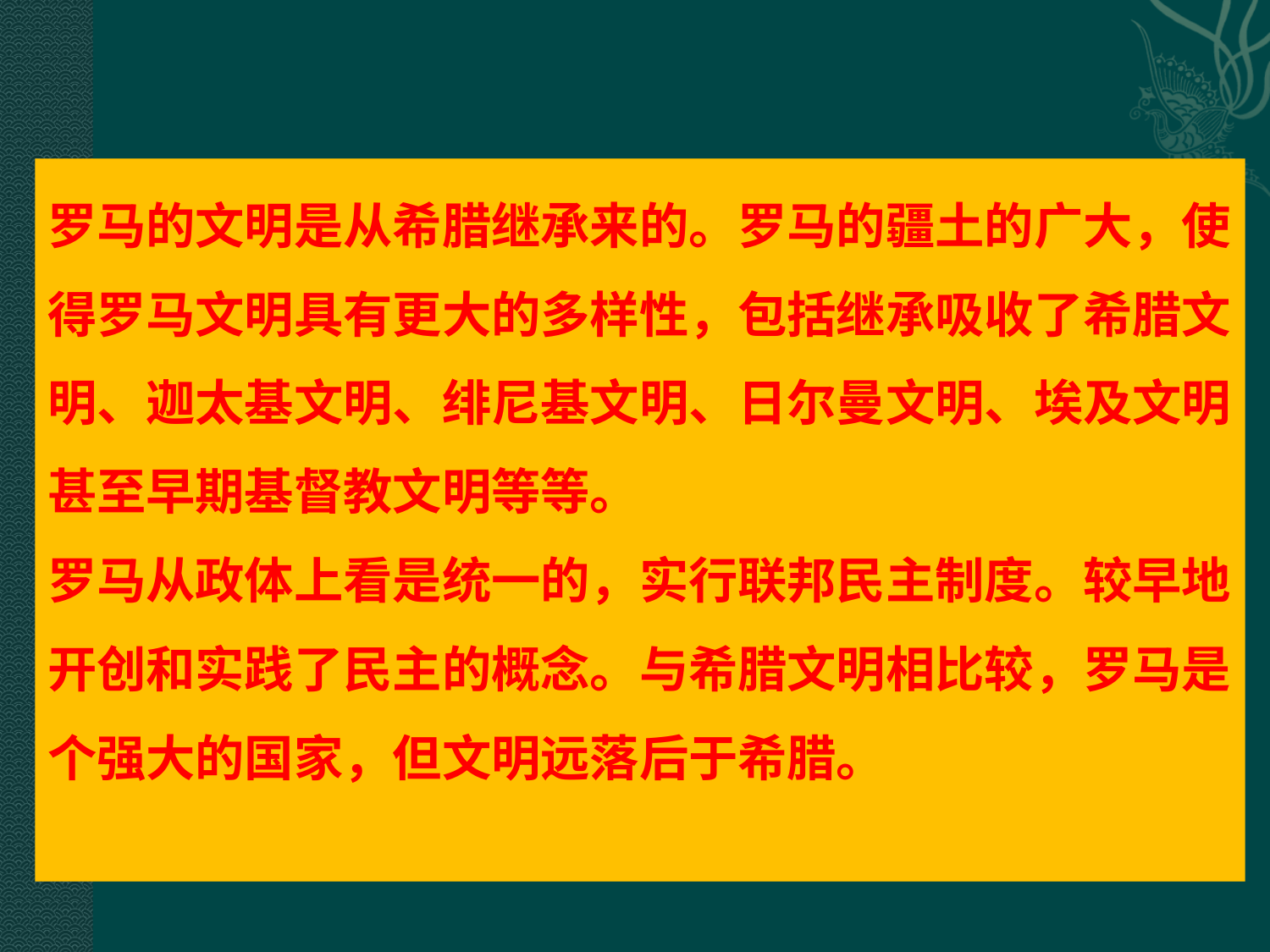

罗马的文明是从希腊继承来的。罗马的疆土的广大，使得罗马文明具有更大的多样性，包括继承吸收了希腊文明、迦太基文明、绯尼基文明、日尔曼文明、埃及文明甚至早期基督教文明等等。
罗马从政体上看是统一的，实行联邦民主制度。较早地开创和实践了民主的概念。与希腊文明相比较，罗马是个强大的国家，但文明远落后于希腊。